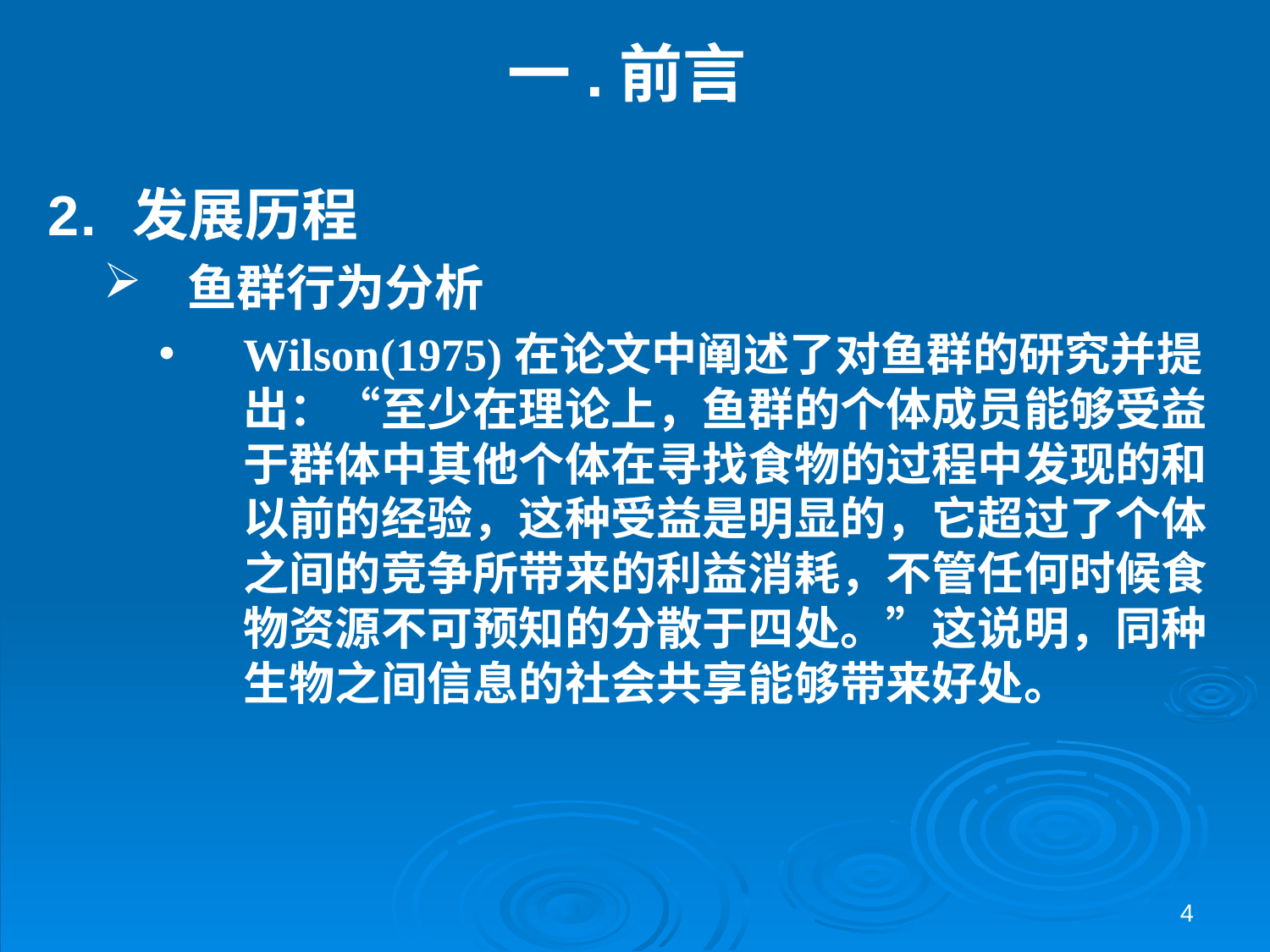

# 一.前言
发展历程
鱼群行为分析
Wilson(1975)在论文中阐述了对鱼群的研究并提出：“至少在理论上，鱼群的个体成员能够受益于群体中其他个体在寻找食物的过程中发现的和以前的经验，这种受益是明显的，它超过了个体之间的竞争所带来的利益消耗，不管任何时候食物资源不可预知的分散于四处。”这说明，同种生物之间信息的社会共享能够带来好处。
4